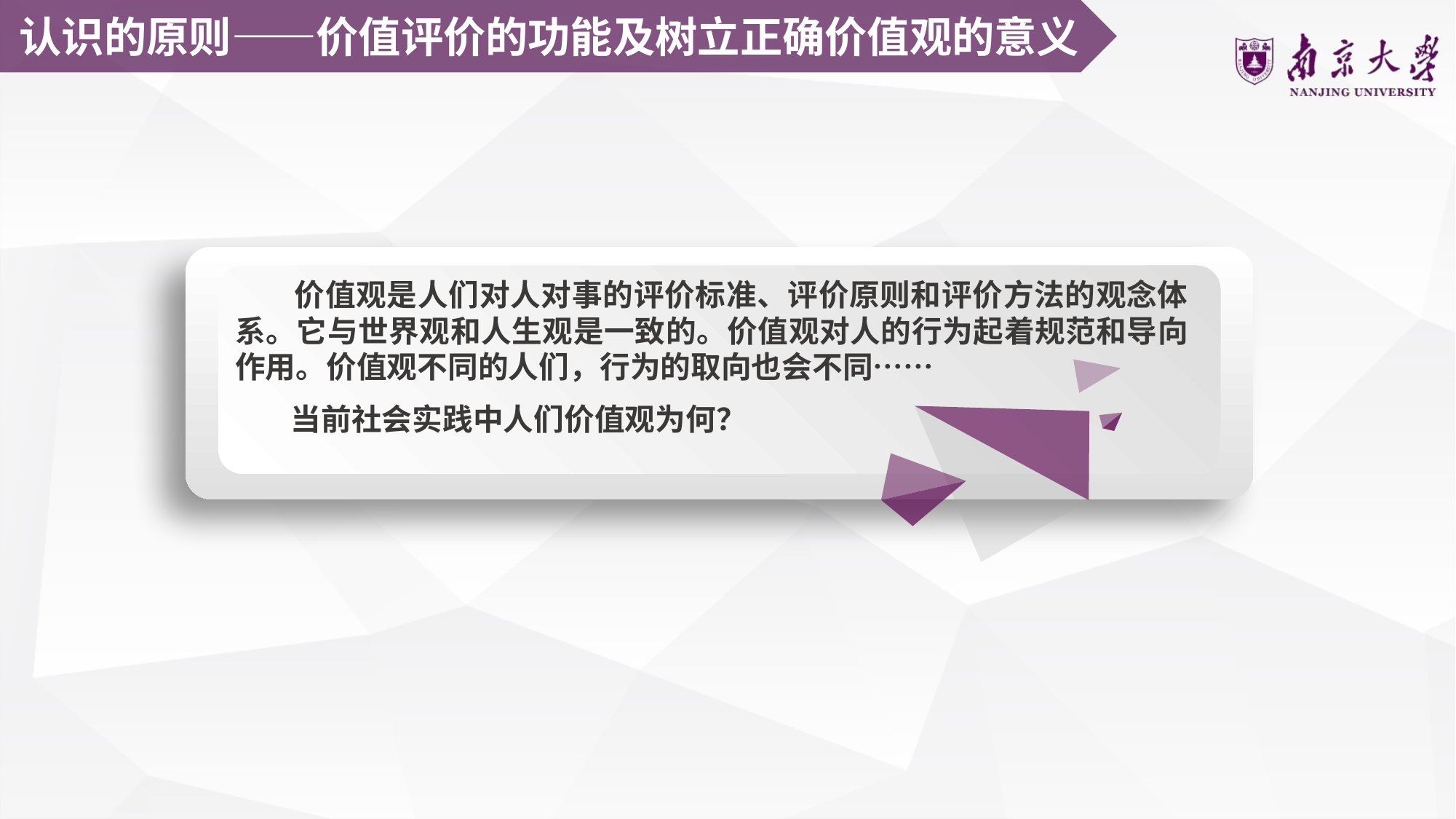

认识的原则——价值评价的功能及树立正确价值观的意义

       价值观是人们对人对事的评价标准、评价原则和评价方法的观念体系。它与世界观和人生观是一致的。价值观对人的行为起着规范和导向作用。价值观不同的人们，行为的取向也会不同……
       当前社会实践中人们价值观为何？